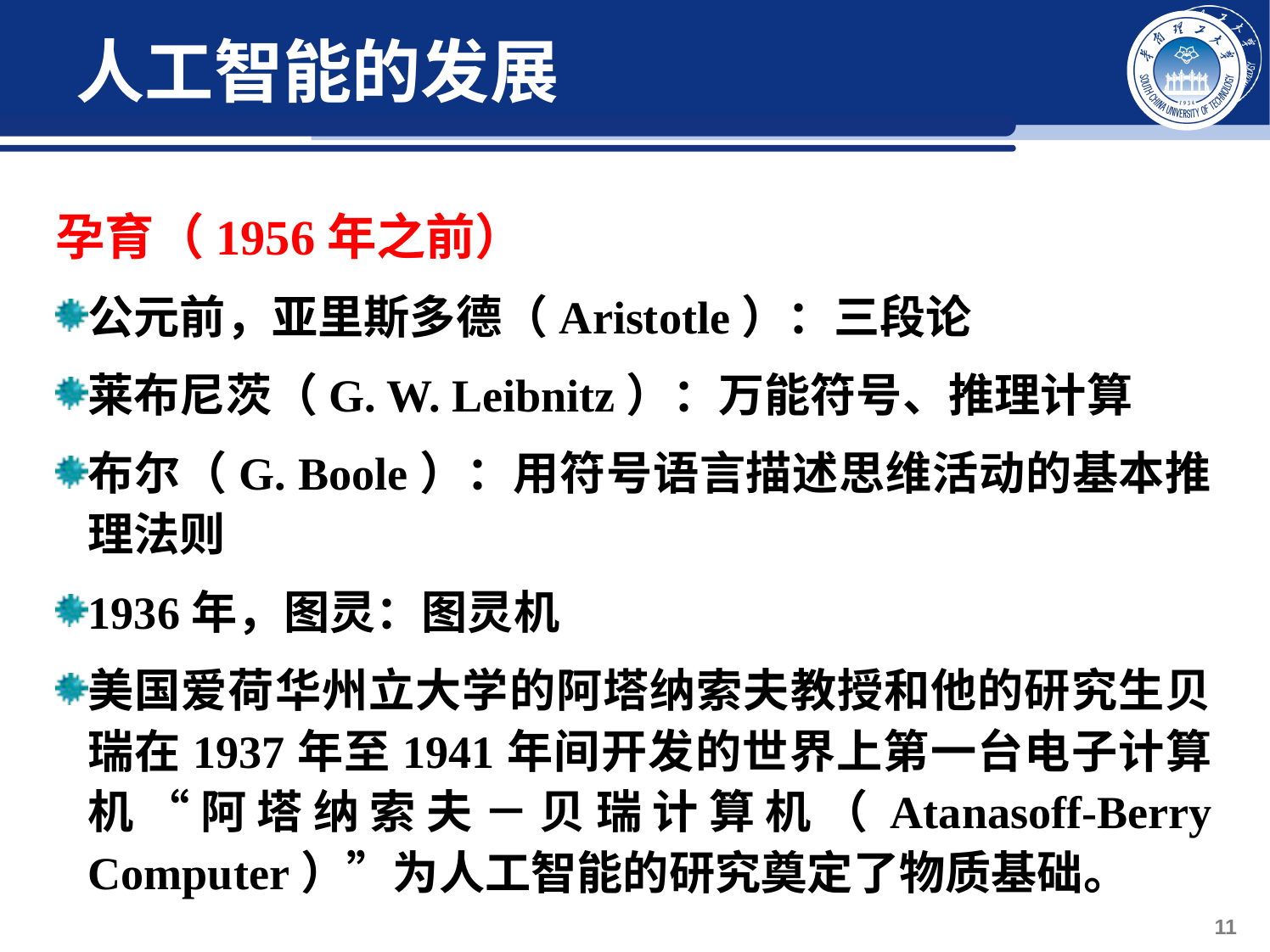

# 人工智能的发展
孕育（1956年之前）
公元前，亚里斯多德（Aristotle）：三段论
莱布尼茨（G. W. Leibnitz）：万能符号、推理计算
布尔（G. Boole）：用符号语言描述思维活动的基本推理法则
1936年，图灵：图灵机
美国爱荷华州立大学的阿塔纳索夫教授和他的研究生贝瑞在1937年至1941年间开发的世界上第一台电子计算机“阿塔纳索夫－贝瑞计算机（Atanasoff-Berry Computer）”为人工智能的研究奠定了物质基础。
11